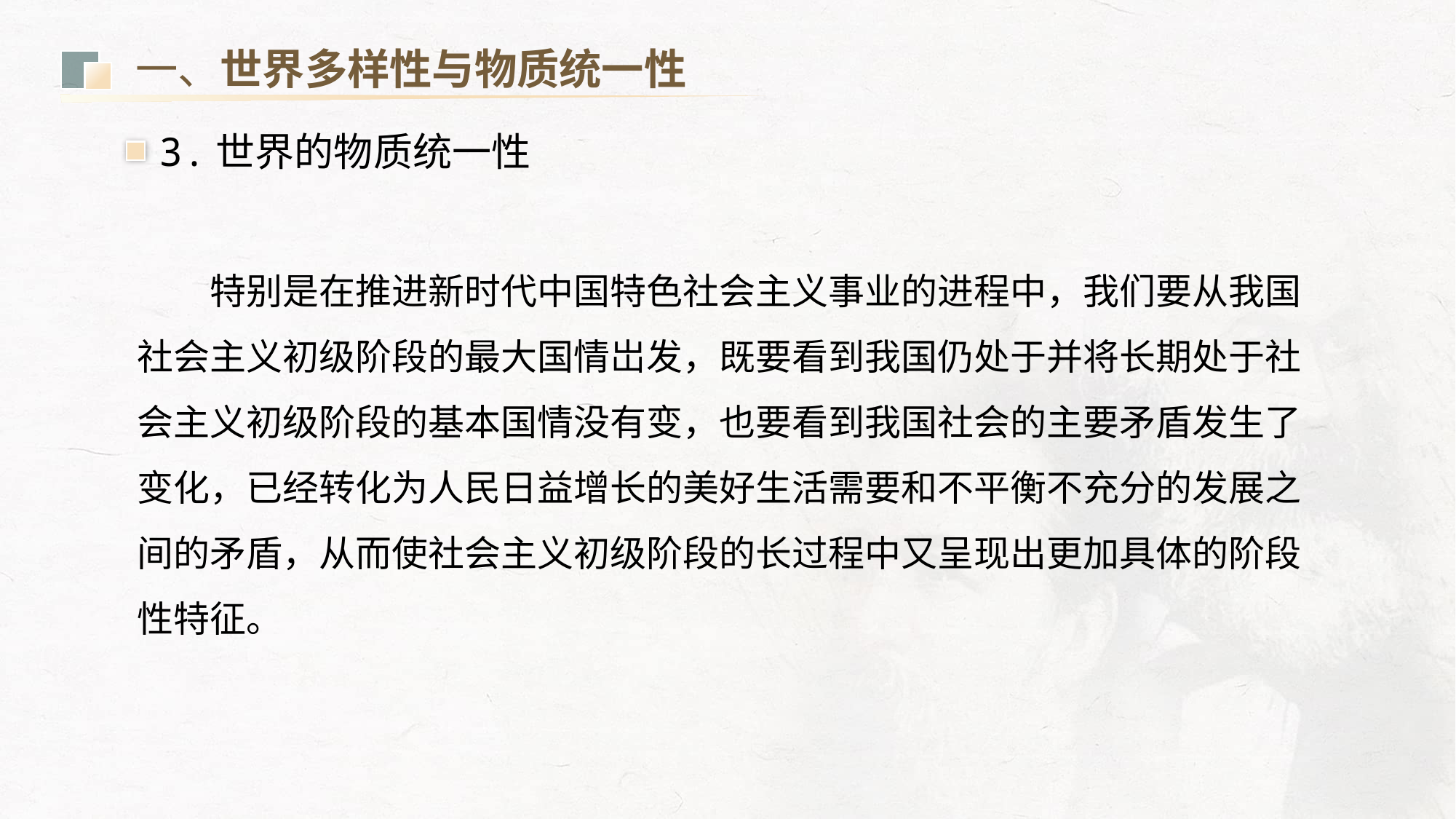

一、世界多样性与物质统一性

3.世界的物质统一性

特别是在推进新时代中国特色社会主义事业的进程中，我们要从我国社会主义初级阶段的最大国情岀发，既要看到我国仍处于并将长期处于社会主义初级阶段的基本国情没有变，也要看到我国社会的主要矛盾发生了变化，已经转化为人民日益增长的美好生活需要和不平衡不充分的发展之间的矛盾，从而使社会主义初级阶段的长过程中又呈现出更加具体的阶段性特征。